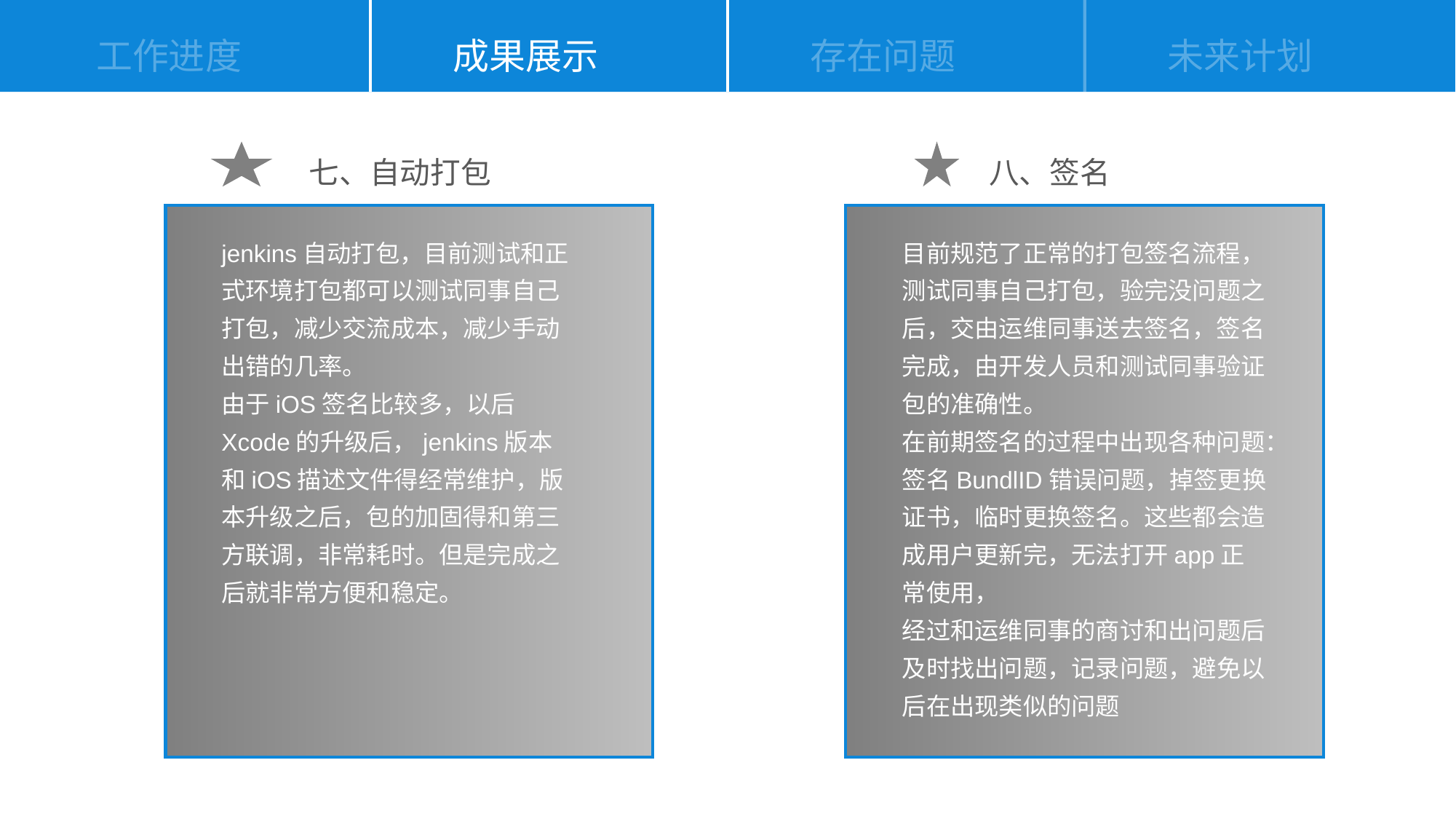

工作进度
成果展示
存在问题
未来计划
八、签名

七、自动打包

jenkins自动打包，目前测试和正式环境打包都可以测试同事自己打包，减少交流成本，减少手动出错的几率。
由于iOS签名比较多，以后Xcode的升级后，jenkins版本和iOS描述文件得经常维护，版本升级之后，包的加固得和第三方联调，非常耗时。但是完成之后就非常方便和稳定。
目前规范了正常的打包签名流程，测试同事自己打包，验完没问题之后，交由运维同事送去签名，签名完成，由开发人员和测试同事验证包的准确性。
在前期签名的过程中出现各种问题：签名BundlID错误问题，掉签更换证书，临时更换签名。这些都会造成用户更新完，无法打开app正常使用，
经过和运维同事的商讨和出问题后及时找出问题，记录问题，避免以后在出现类似的问题